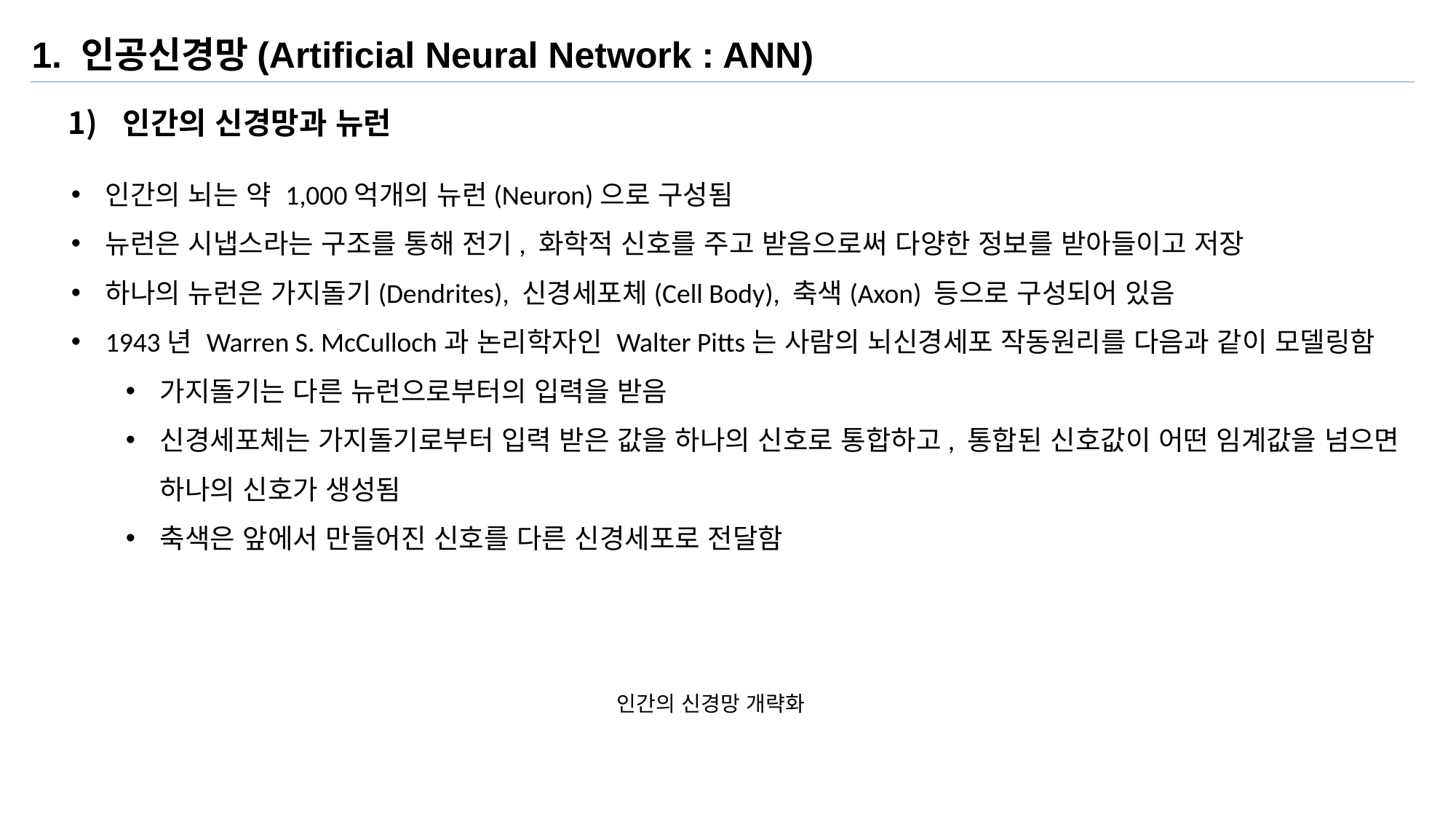

1. 인공신경망(Artificial Neural Network : ANN)
인간의 신경망과 뉴런
인간의 뇌는 약 1,000억개의 뉴런(Neuron)으로 구성됨
뉴런은 시냅스라는 구조를 통해 전기, 화학적 신호를 주고 받음으로써 다양한 정보를 받아들이고 저장
하나의 뉴런은 가지돌기(Dendrites), 신경세포체(Cell Body), 축색(Axon) 등으로 구성되어 있음
1943년 Warren S. McCulloch과 논리학자인 Walter Pitts는 사람의 뇌신경세포 작동원리를 다음과 같이 모델링함
가지돌기는 다른 뉴런으로부터의 입력을 받음
신경세포체는 가지돌기로부터 입력 받은 값을 하나의 신호로 통합하고, 통합된 신호값이 어떤 임계값을 넘으면 하나의 신호가 생성됨
축색은 앞에서 만들어진 신호를 다른 신경세포로 전달함
인간의 신경망 개략화